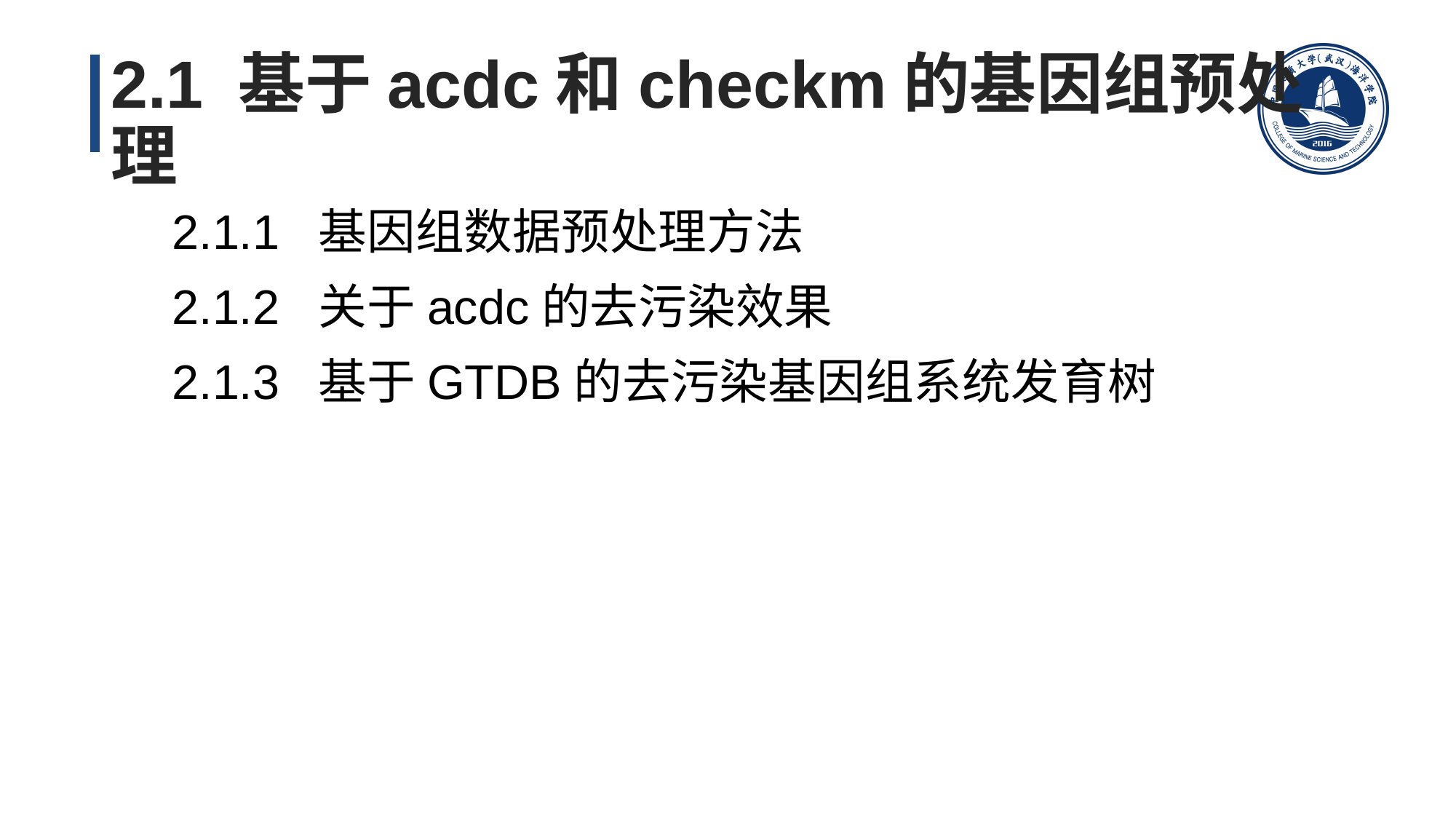

# 2.1 基于acdc和checkm的基因组预处理
2.1.1  基因组数据预处理方法
2.1.2  关于acdc的去污染效果
2.1.3  基于GTDB的去污染基因组系统发育树